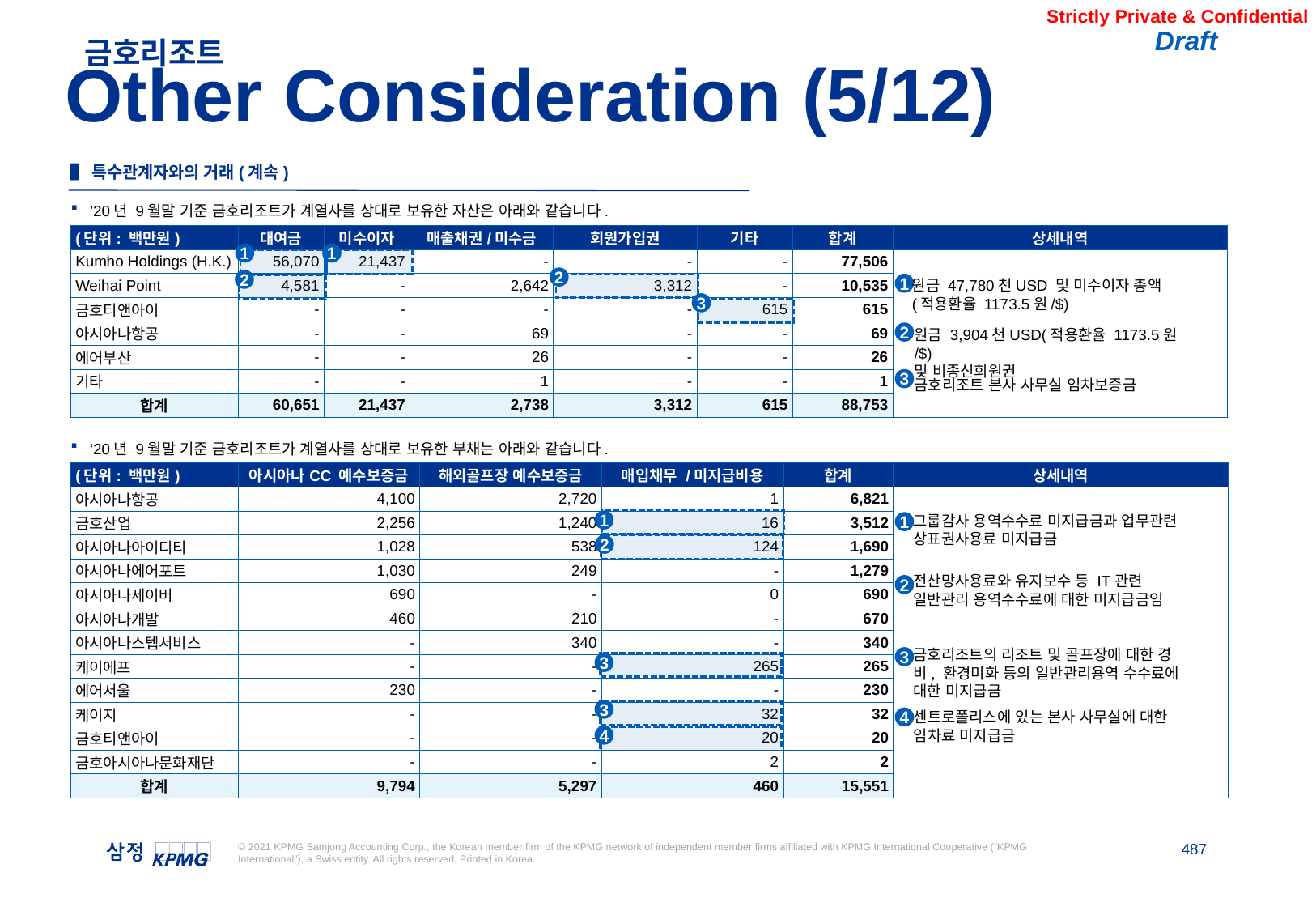

금호리조트
Other Consideration (5/12)
▌특수관계자와의 거래(계속)

’20년 9월말 기준 금호리조트가 계열사를 상대로 보유한 자산은 아래와 같습니다.
| (단위: 백만원) | 대여금 | 미수이자 | 매출채권/미수금 | 회원가입권 | 기타 | 합계 | 상세내역 |
| --- | --- | --- | --- | --- | --- | --- | --- |
| Kumho Holdings (H.K.) | 56,070 | 21,437 | - | - | - | 77,506 |  |
| Weihai Point | 4,581 | - | 2,642 | 3,312 | - | 10,535 |  |
| 금호티앤아이 | - | - | - | - | 615 | 615 |  |
| 아시아나항공 | - | - | 69 | - | - | 69 |  |
| 에어부산 | - | - | 26 | - | - | 26 |  |
| 기타 | - | - | 1 | - | - | 1 |  |
| 합계 | 60,651 | 21,437 | 2,738 | 3,312 | 615 | 88,753 |  |
1
1

2
원금 47,780천USD 및 미수이자 총액
(적용환율 1173.5원/$)
2
1

3

원금 3,904천USD(적용환율 1173.5원/$)
및 비종신회원권
2
금호리조트 본사 사무실 임차보증금
3
‘20년 9월말 기준 금호리조트가 계열사를 상대로 보유한 부채는 아래와 같습니다.
| (단위: 백만원) | 아시아나CC 예수보증금 | 해외골프장 예수보증금 | 매입채무 /미지급비용 | 합계 | 상세내역 |
| --- | --- | --- | --- | --- | --- |
| 아시아나항공 | 4,100 | 2,720 | 1 | 6,821 |  |
| 금호산업 | 2,256 | 1,240 | 16 | 3,512 |  |
| 아시아나아이디티 | 1,028 | 538 | 124 | 1,690 |  |
| 아시아나에어포트 | 1,030 | 249 | - | 1,279 |  |
| 아시아나세이버 | 690 | - | 0 | 690 |  |
| 아시아나개발 | 460 | 210 | - | 670 |  |
| 아시아나스텝서비스 | - | 340 | - | 340 |  |
| 케이에프 | - | - | 265 | 265 |  |
| 에어서울 | 230 | - | - | 230 |  |
| 케이지 | - | - | 32 | 32 |  |
| 금호티앤아이 | - | - | 20 | 20 |  |
| 금호아시아나문화재단 | - | - | 2 | 2 |  |
| 합계 | 9,794 | 5,297 | 460 | 15,551 |  |
그룹감사 용역수수료 미지급금과 업무관련 상표권사용료 미지급금

1
1
2

전산망사용료와 유지보수 등 IT관련 일반관리 용역수수료에 대한 미지급금임
2
금호리조트의 리조트 및 골프장에 대한 경비, 환경미화 등의 일반관리용역 수수료에 대한 미지급금
3

3
3
센트로폴리스에 있는 본사 사무실에 대한 임차료 미지급금

4
4